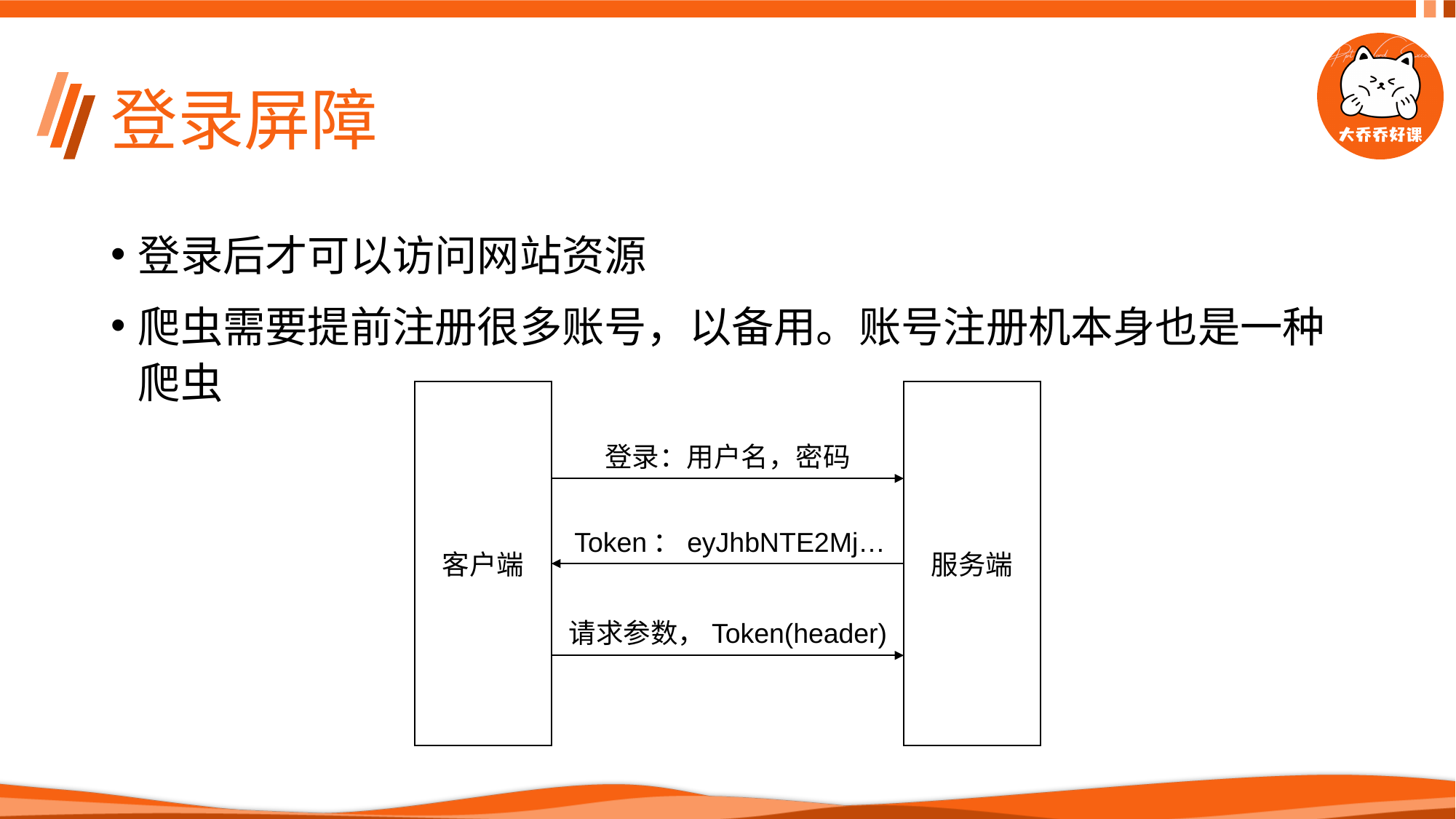

# 登录屏障
登录后才可以访问网站资源
爬虫需要提前注册很多账号，以备用。账号注册机本身也是一种爬虫

客户端
服务端
登录：用户名，密码
Token：eyJhbNTE2Mj…
请求参数，Token(header)